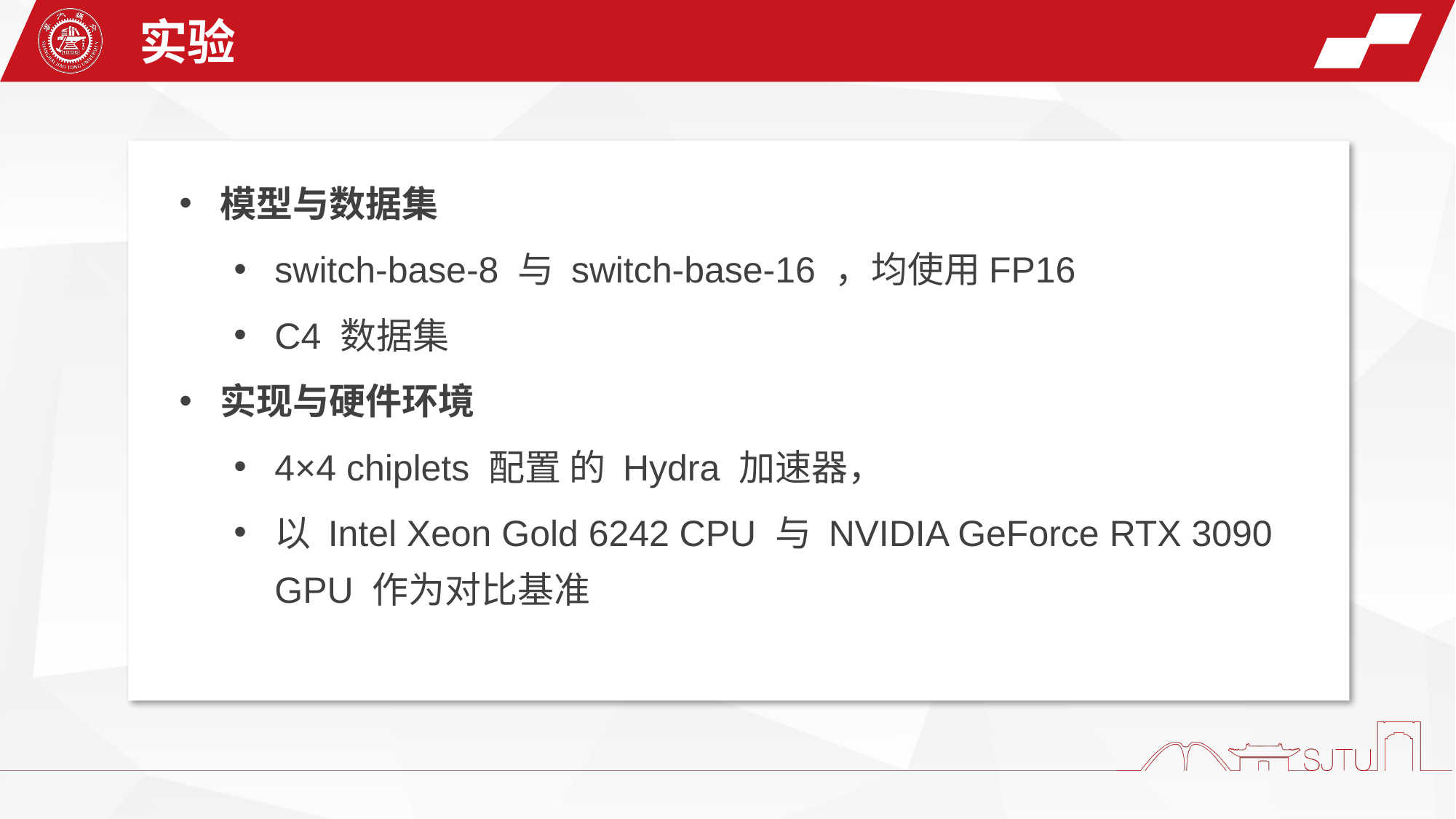

实验

模型与数据集
switch-base-8 与 switch-base-16 ，均使用FP16
C4 数据集
实现与硬件环境
4×4 chiplets 配置 的 Hydra 加速器，
以 Intel Xeon Gold 6242 CPU 与 NVIDIA GeForce RTX 3090 GPU 作为对比基准